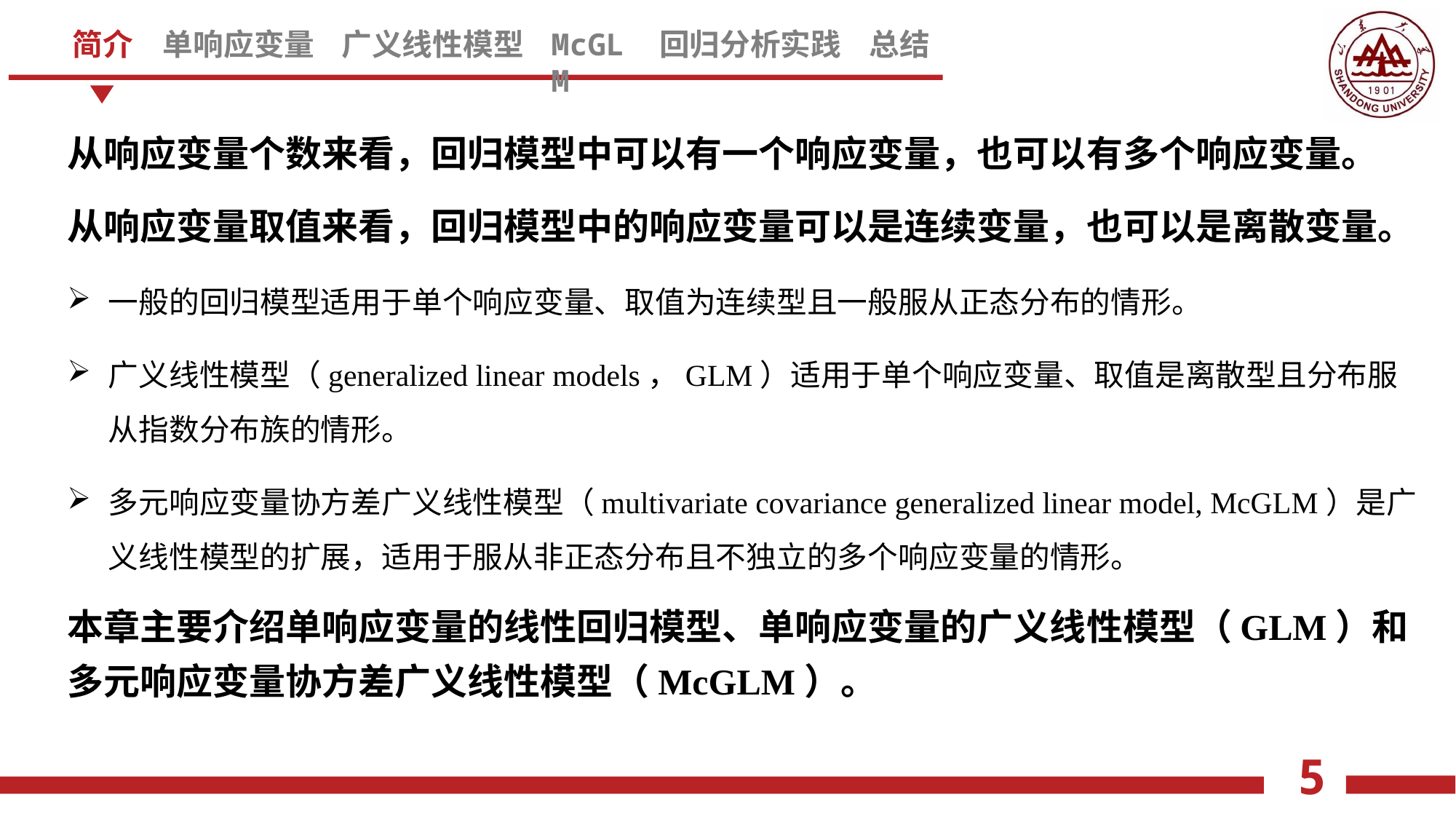

从响应变量个数来看，回归模型中可以有一个响应变量，也可以有多个响应变量。
从响应变量取值来看，回归模型中的响应变量可以是连续变量，也可以是离散变量。
一般的回归模型适用于单个响应变量、取值为连续型且一般服从正态分布的情形。
广义线性模型（generalized linear models，GLM）适用于单个响应变量、取值是离散型且分布服从指数分布族的情形。
多元响应变量协方差广义线性模型（multivariate covariance generalized linear model, McGLM）是广义线性模型的扩展，适用于服从非正态分布且不独立的多个响应变量的情形。
本章主要介绍单响应变量的线性回归模型、单响应变量的广义线性模型（GLM）和多元响应变量协方差广义线性模型（McGLM）。